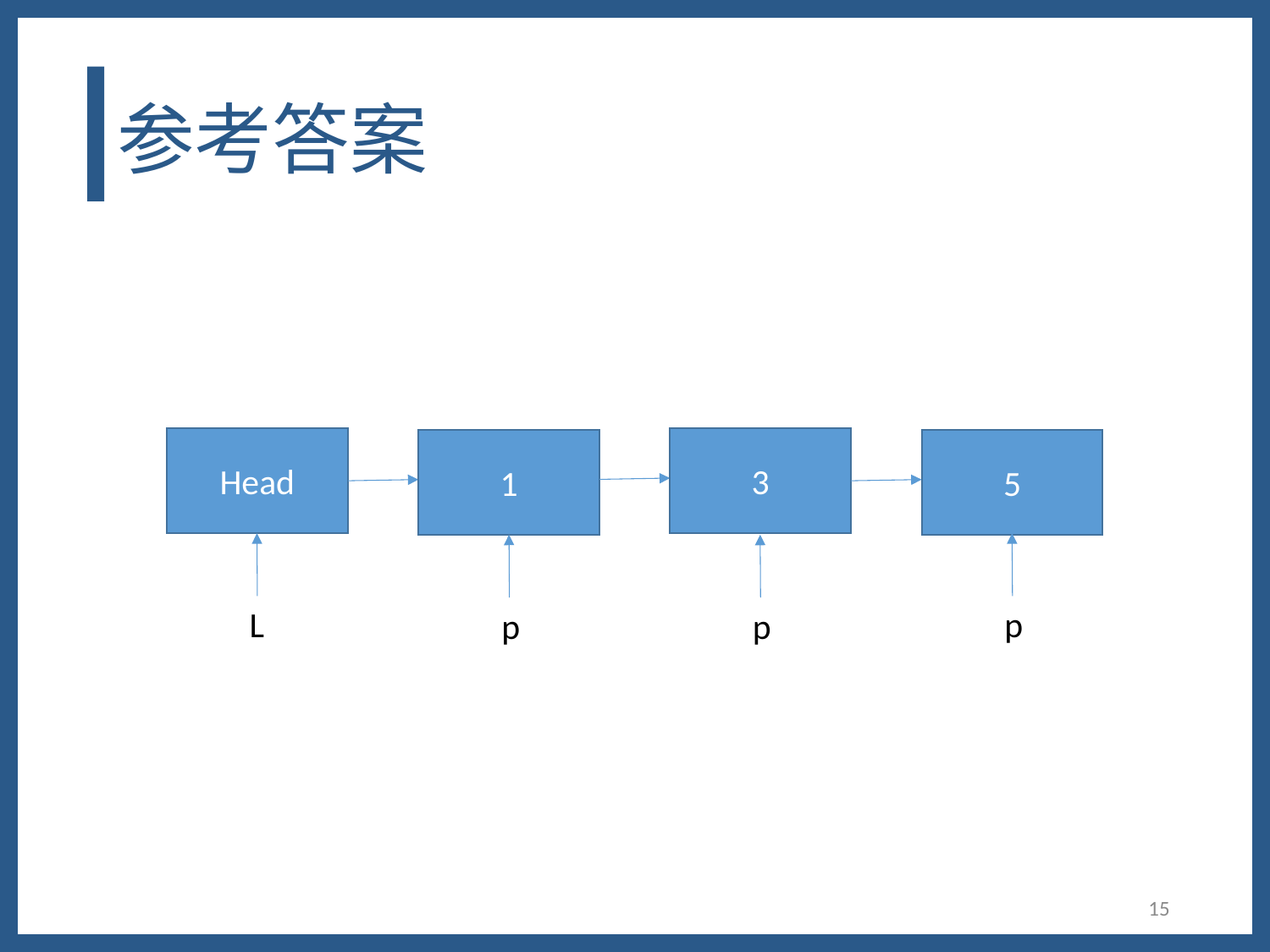

# 参考答案
Head
3
1
5
p
L
p
p
15